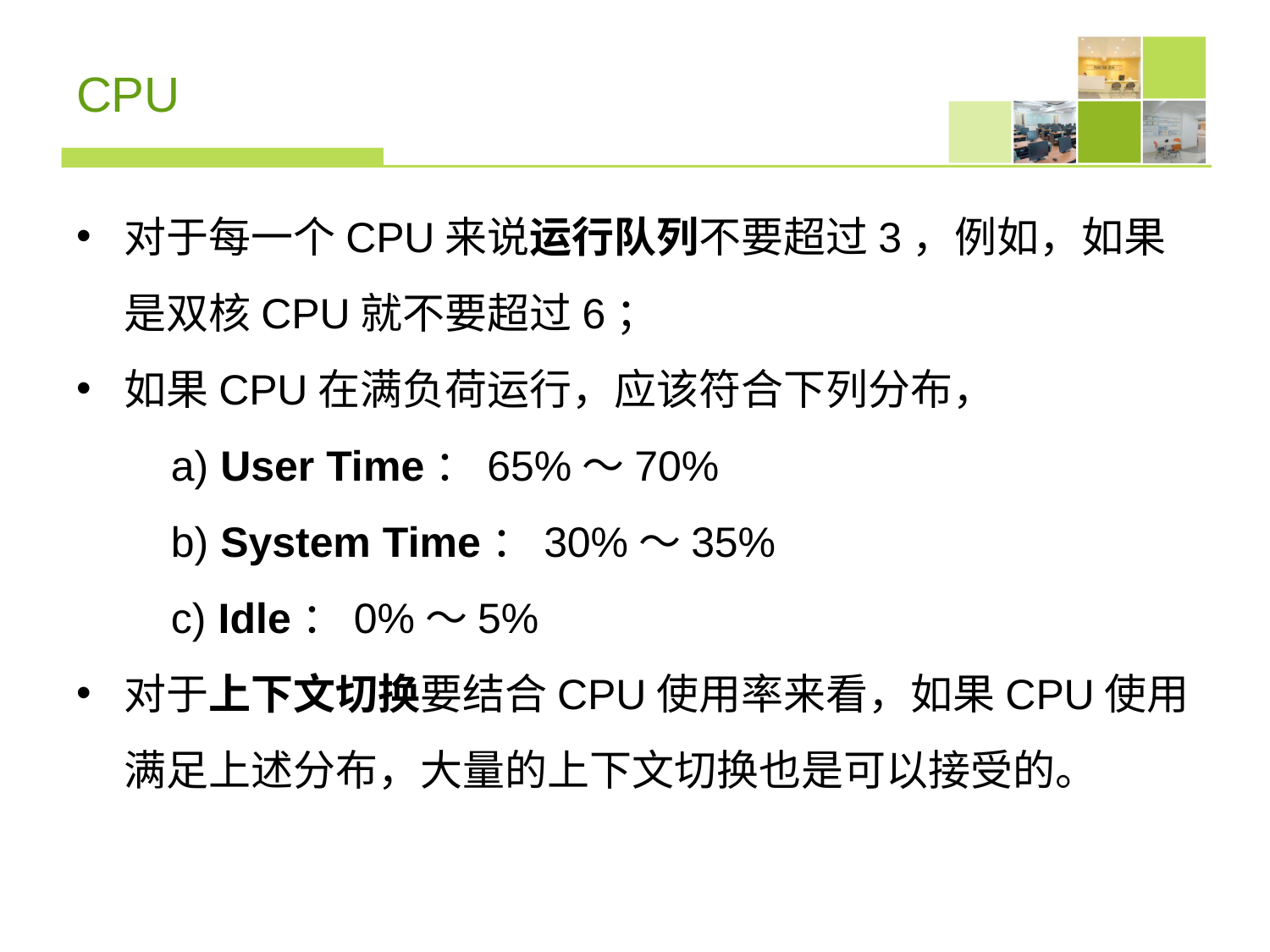

# CPU
对于每一个CPU来说运行队列不要超过3，例如，如果是双核CPU就不要超过6；
如果CPU在满负荷运行，应该符合下列分布，
　　a) User Time：65%～70%
　　b) System Time：30%～35%
　　c) Idle：0%～5%
对于上下文切换要结合CPU使用率来看，如果CPU使用满足上述分布，大量的上下文切换也是可以接受的。